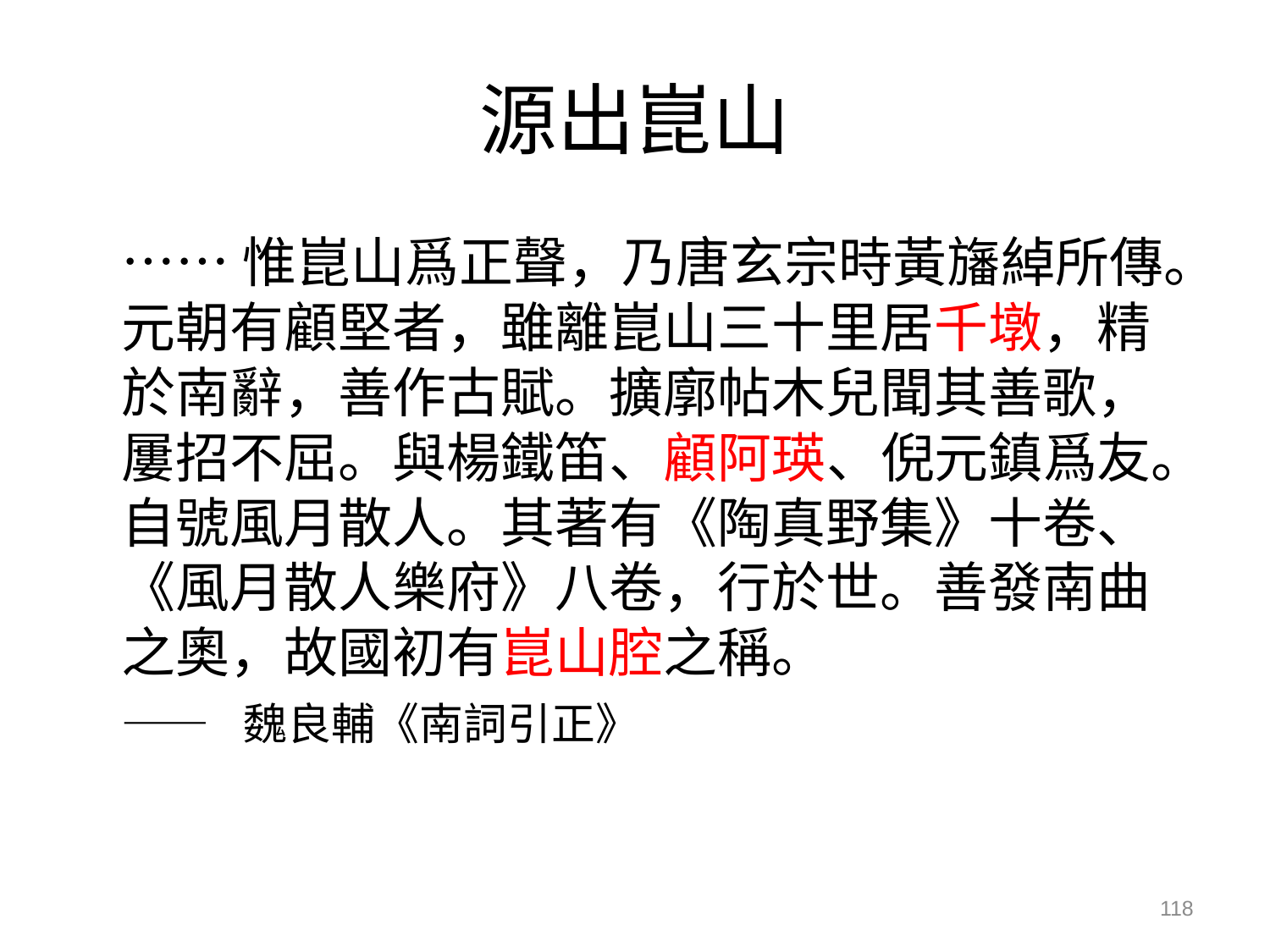

# 源出崑山
	……惟崑山爲正聲，乃唐玄宗時黃旛綽所傳。元朝有顧堅者，雖離崑山三十里居千墩，精於南辭，善作古賦。擴廓帖木兒聞其善歌，屢招不屈。與楊鐵笛、顧阿瑛、倪元鎮爲友。自號風月散人。其著有《陶真野集》十卷、《風月散人樂府》八卷，行於世。善發南曲之奧，故國初有崑山腔之稱。
							——	魏良輔《南詞引正》
118